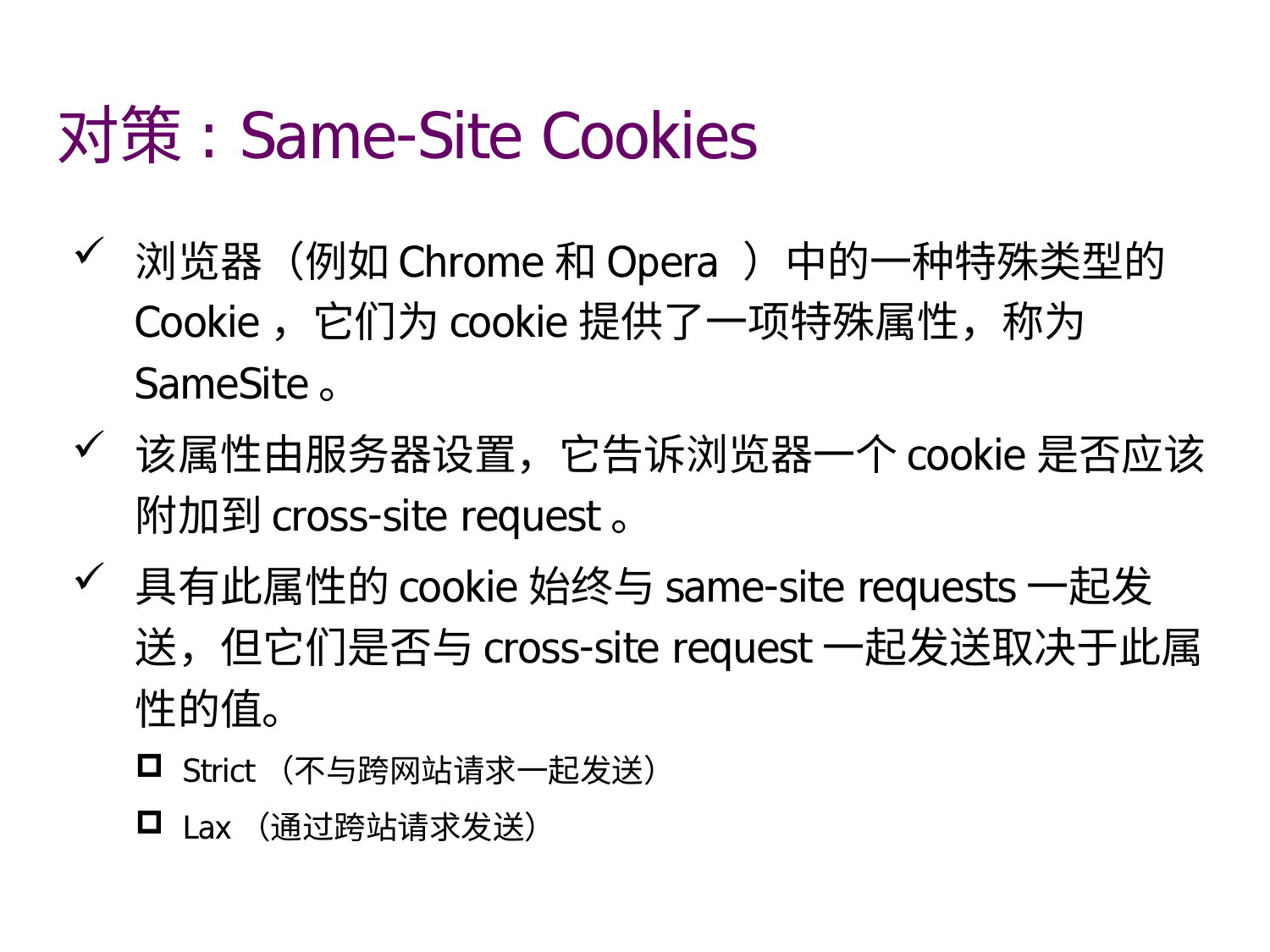

# 对策: Same-Site Cookies
浏览器（例如Chrome和Opera ）中的一种特殊类型的Cookie，它们为cookie提供了一项特殊属性，称为SameSite。
该属性由服务器设置，它告诉浏览器一个cookie是否应该附加到cross-site request。
具有此属性的cookie始终与same-site requests一起发送，但它们是否与cross-site request一起发送取决于此属性的值。
Strict（不与跨网站请求一起发送）
Lax（通过跨站请求发送）